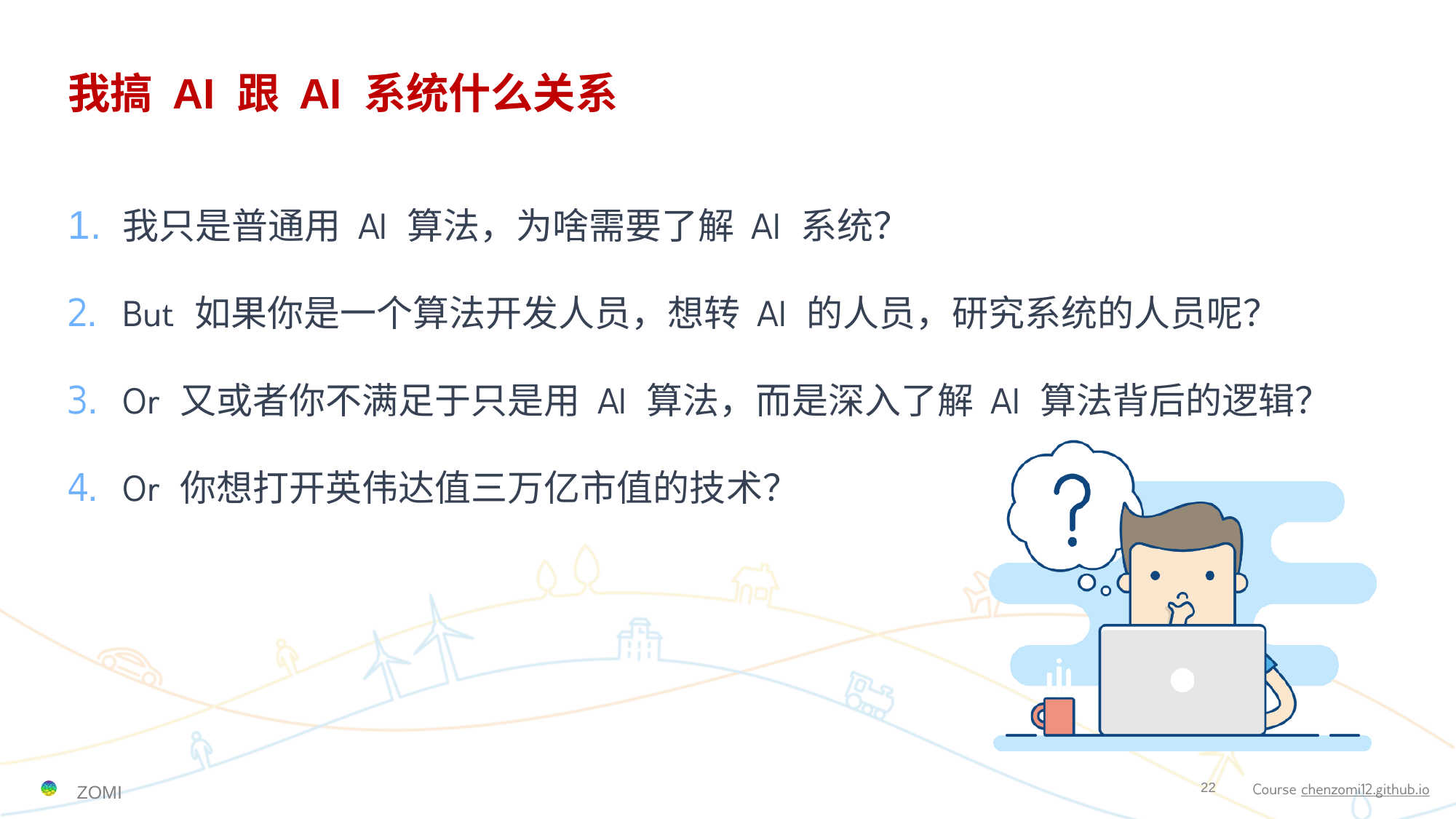

# 我搞 AI 跟 AI 系统什么关系
我只是普通用 AI 算法，为啥需要了解 AI 系统？
But 如果你是一个算法开发人员，想转 AI 的人员，研究系统的人员呢？
Or 又或者你不满足于只是用 AI 算法，而是深入了解 AI 算法背后的逻辑？
Or 你想打开英伟达值三万亿市值的技术？